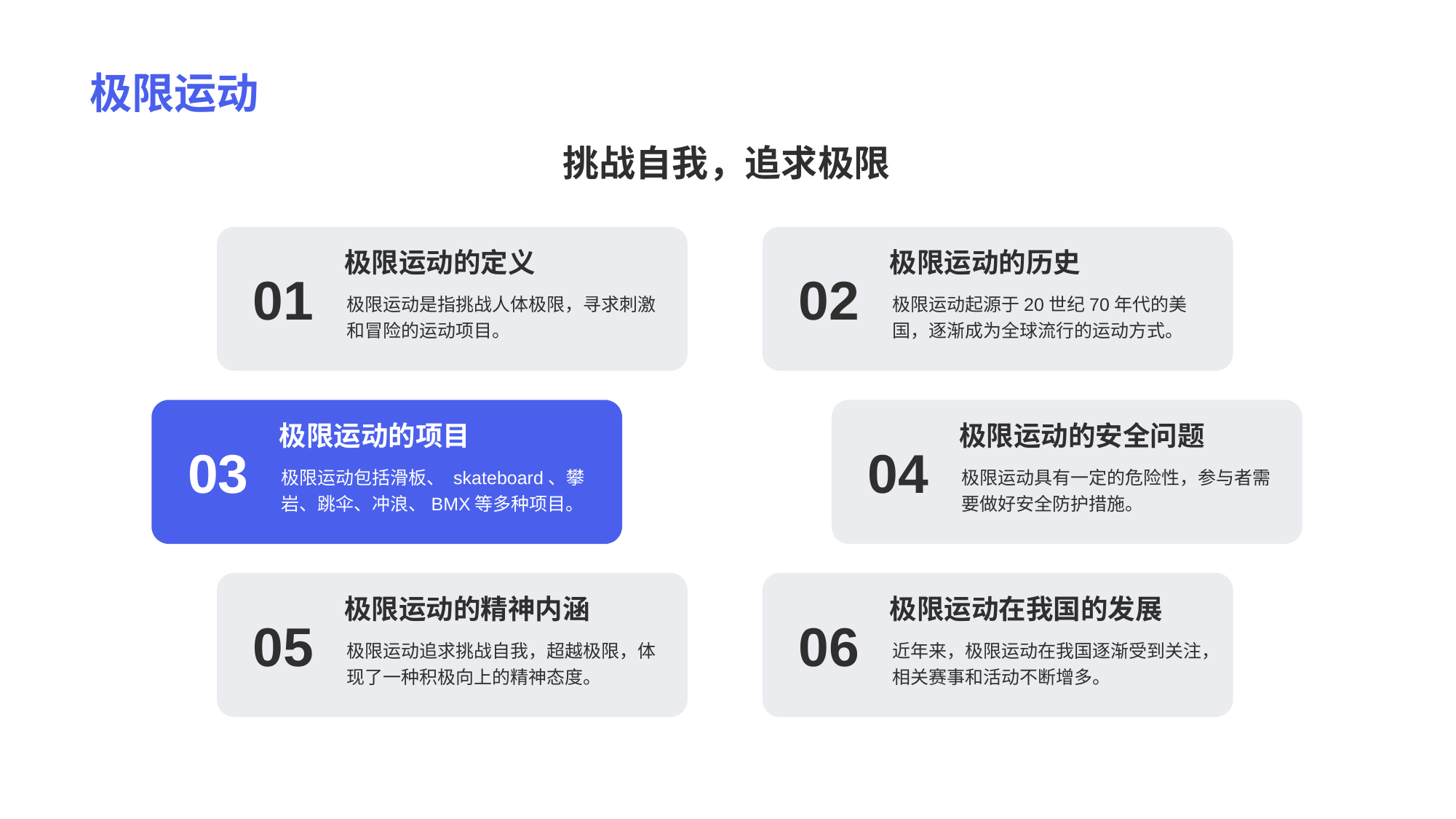

# 极限运动
挑战自我，追求极限

极限运动的定义
01
极限运动是指挑战人体极限，寻求刺激和冒险的运动项目。

极限运动的历史
02
极限运动起源于20世纪70年代的美国，逐渐成为全球流行的运动方式。

极限运动的项目
03
极限运动包括滑板、 skateboard、攀岩、跳伞、冲浪、BMX等多种项目。

极限运动的安全问题
04
极限运动具有一定的危险性，参与者需要做好安全防护措施。

极限运动的精神内涵
05
极限运动追求挑战自我，超越极限，体现了一种积极向上的精神态度。

极限运动在我国的发展
06
近年来，极限运动在我国逐渐受到关注，相关赛事和活动不断增多。